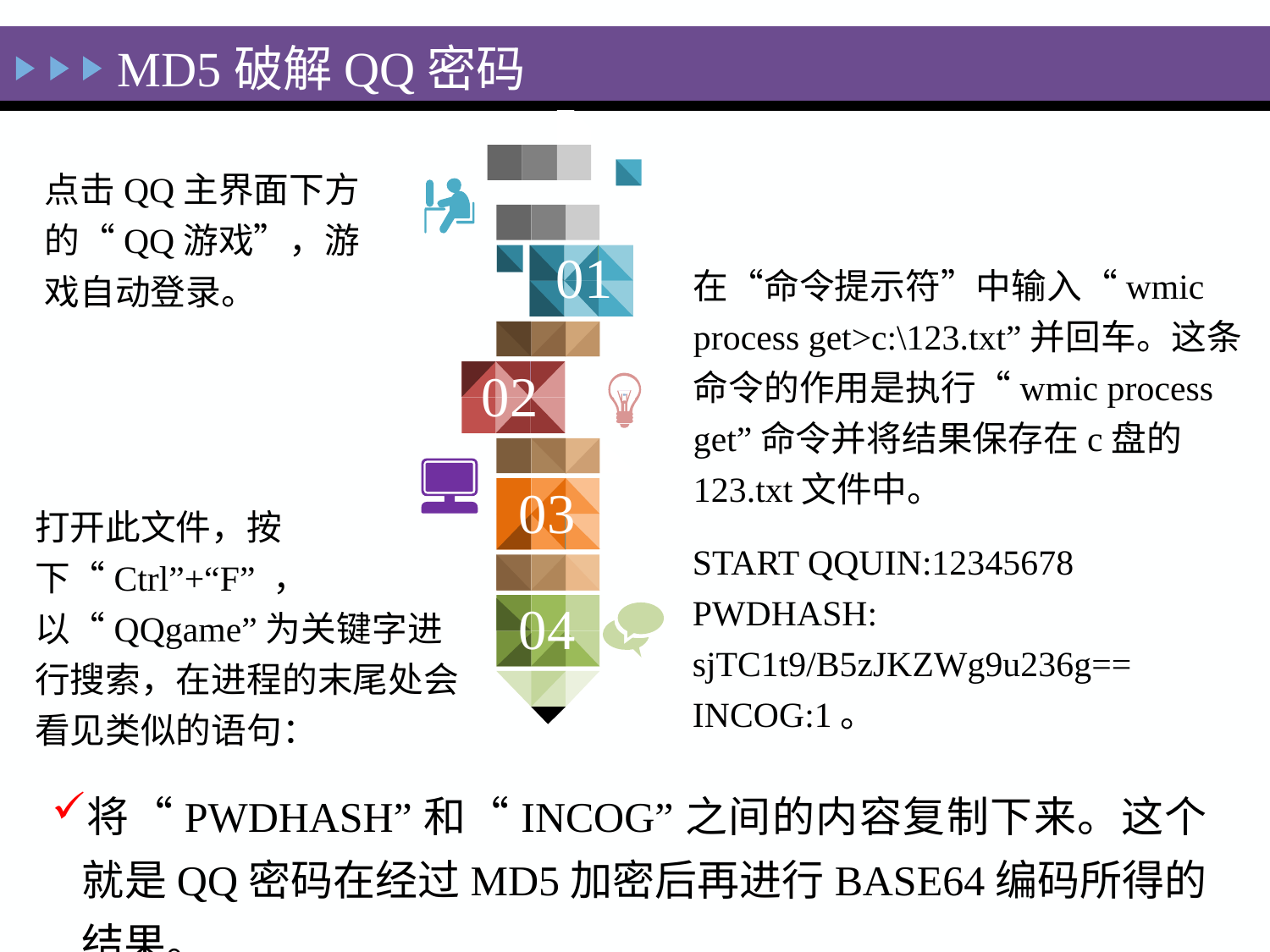

MD5破解QQ密码

点击QQ主界面下方的“QQ游戏”，游戏自动登录。

01

在“命令提示符”中输入“wmic process get>c:\123.txt”并回车。这条命令的作用是执行“wmic process get”命令并将结果保存在c盘的123.txt文件中。

02

03

打开此文件，按下“Ctrl”+“F” ，以“QQgame”为关键字进行搜索，在进程的末尾处会看见类似的语句：

START QQUIN:12345678 PWDHASH:
sjTC1t9/B5zJKZWg9u236g== INCOG:1。

04

将“PWDHASH”和“INCOG”之间的内容复制下来。这个就是QQ密码在经过MD5加密后再进行BASE64编码所得的结果。